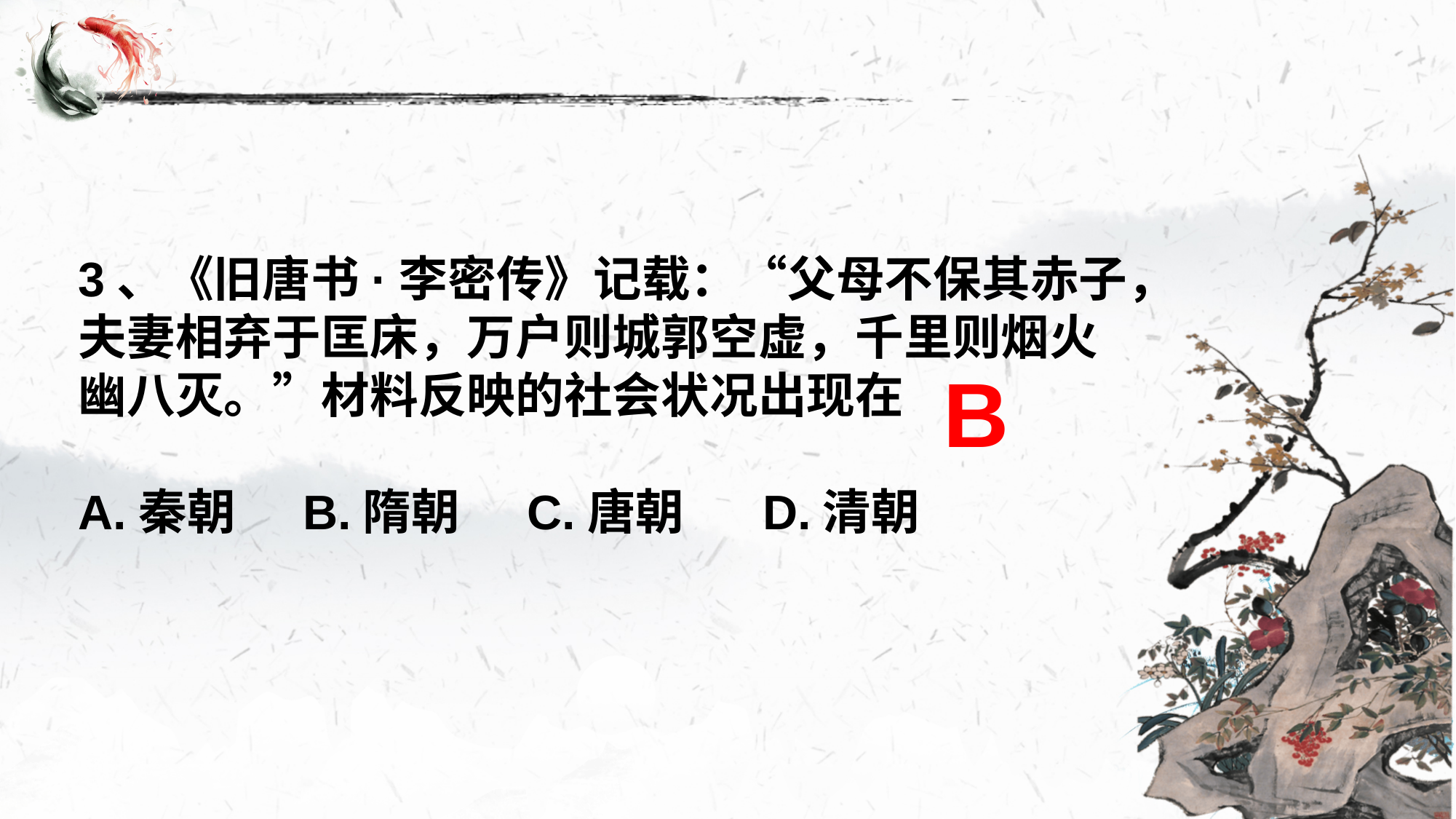

3、《旧唐书·李密传》记载：“父母不保其赤子，夫妻相弃于匡床，万户则城郭空虚，千里则烟火幽八灭。”材料反映的社会状况出现在

A.秦朝     B.隋朝     C.唐朝      D.清朝
B